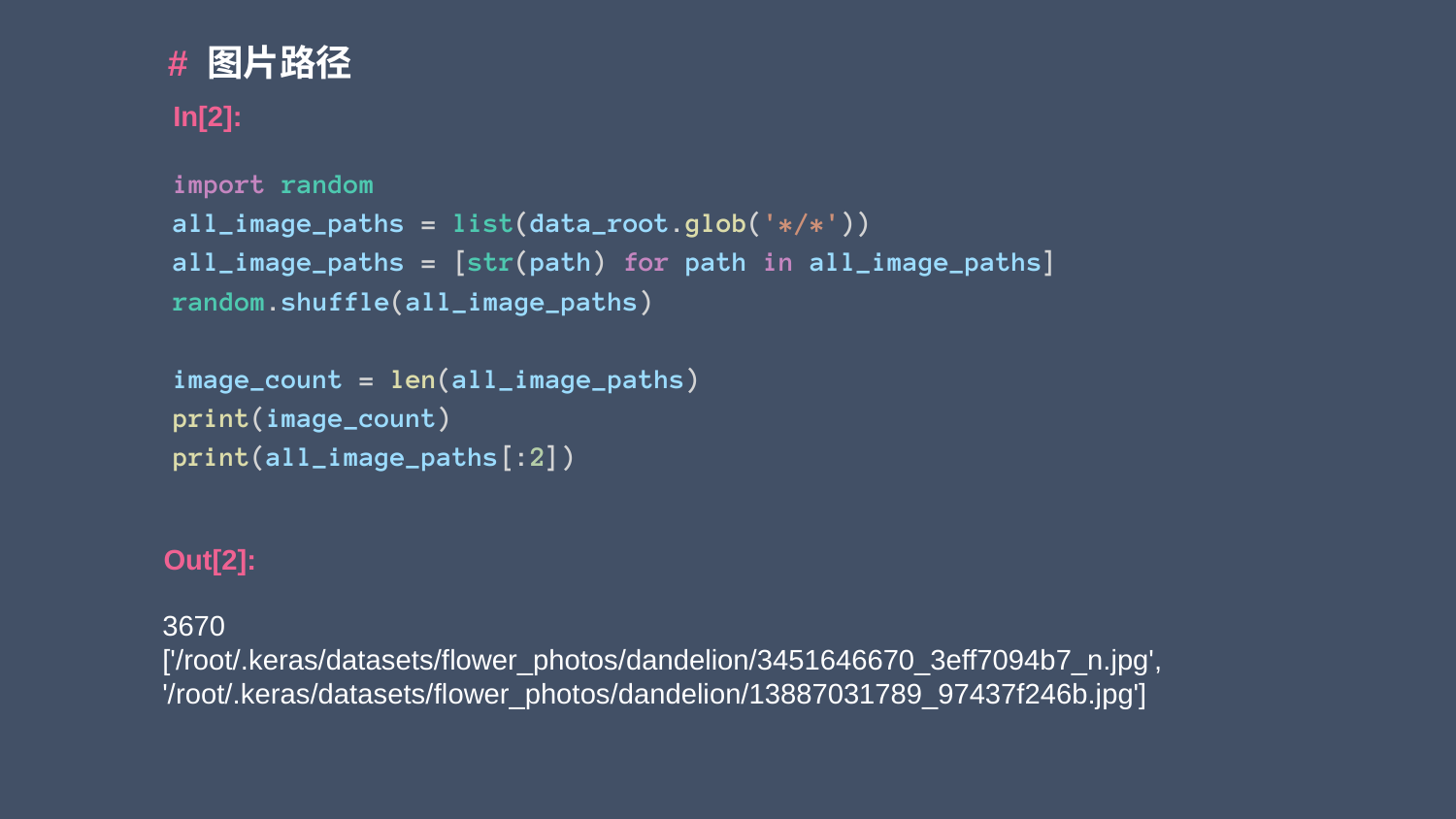

# 图片路径
In[2]:
import random
all_image_paths = list(data_root.glob('*/*'))
all_image_paths = [str(path) for path in all_image_paths]
random.shuffle(all_image_paths)
image_count = len(all_image_paths)
print(image_count)
print(all_image_paths[:2])

Out[2]:
3670
['/root/.keras/datasets/flower_photos/dandelion/3451646670_3eff7094b7_n.jpg', '/root/.keras/datasets/flower_photos/dandelion/13887031789_97437f246b.jpg']